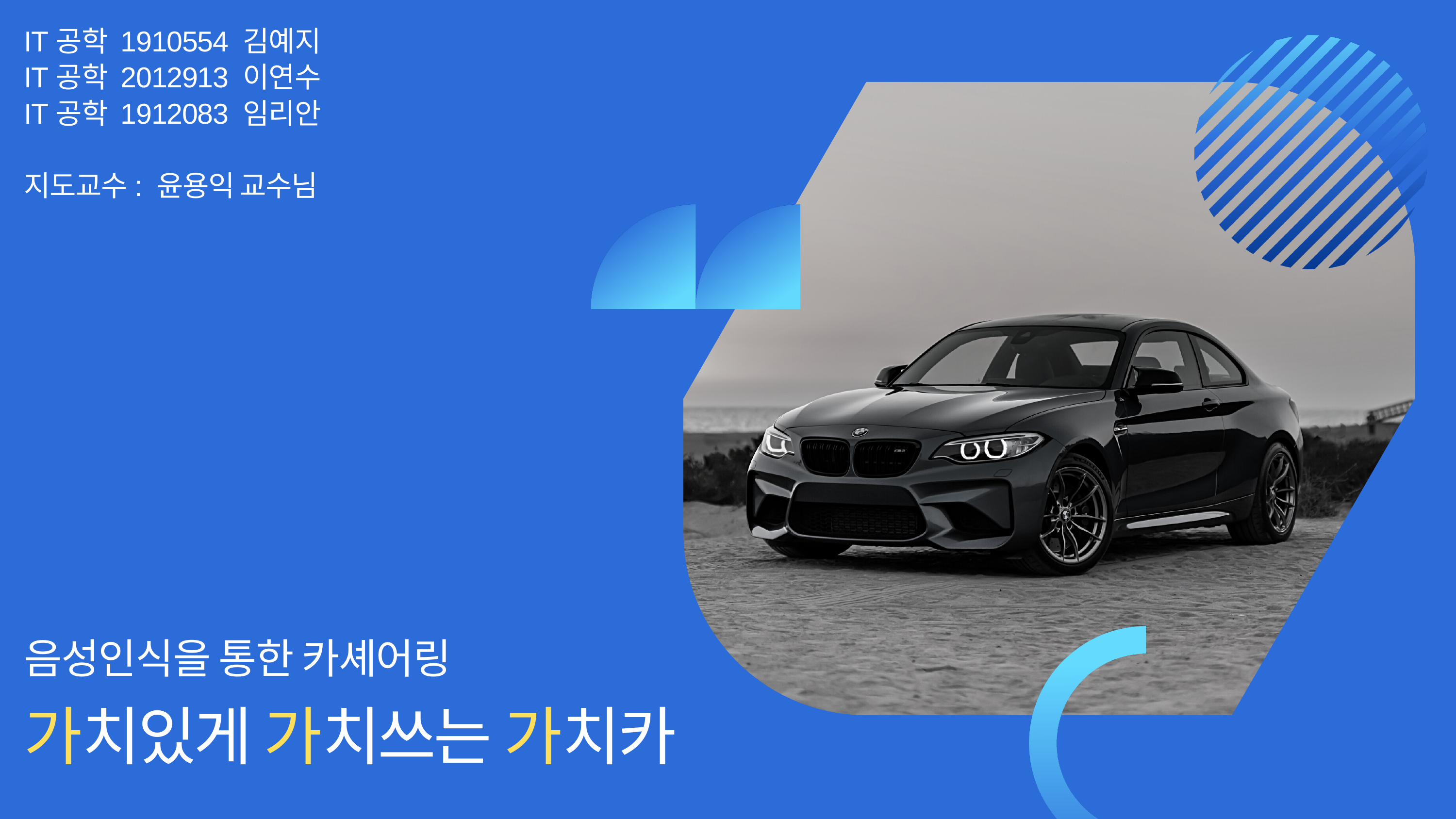

IT공학 1910554 김예지
IT공학 2012913 이연수
IT공학 1912083 임리안

지도교수: 윤용익 교수님

음성인식을 통한 카셰어링
가치있게 가치쓰는 가치카